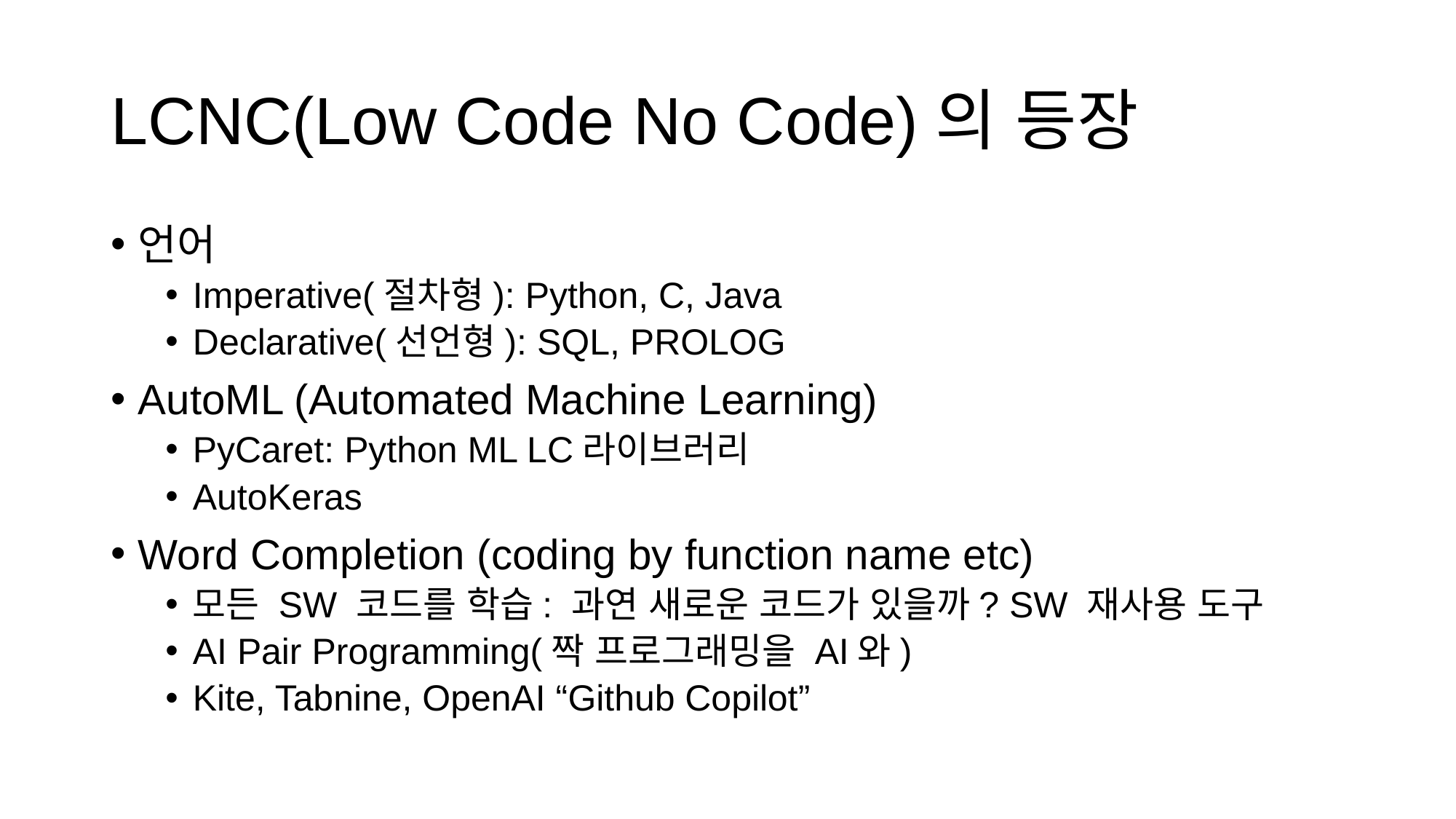

# LCNC(Low Code No Code)의 등장
언어
Imperative(절차형): Python, C, Java
Declarative(선언형): SQL, PROLOG
AutoML (Automated Machine Learning)
PyCaret: Python ML LC라이브러리
AutoKeras
Word Completion (coding by function name etc)
모든 SW 코드를 학습: 과연 새로운 코드가 있을까? SW 재사용 도구
AI Pair Programming(짝 프로그래밍을 AI와)
Kite, Tabnine, OpenAI “Github Copilot”